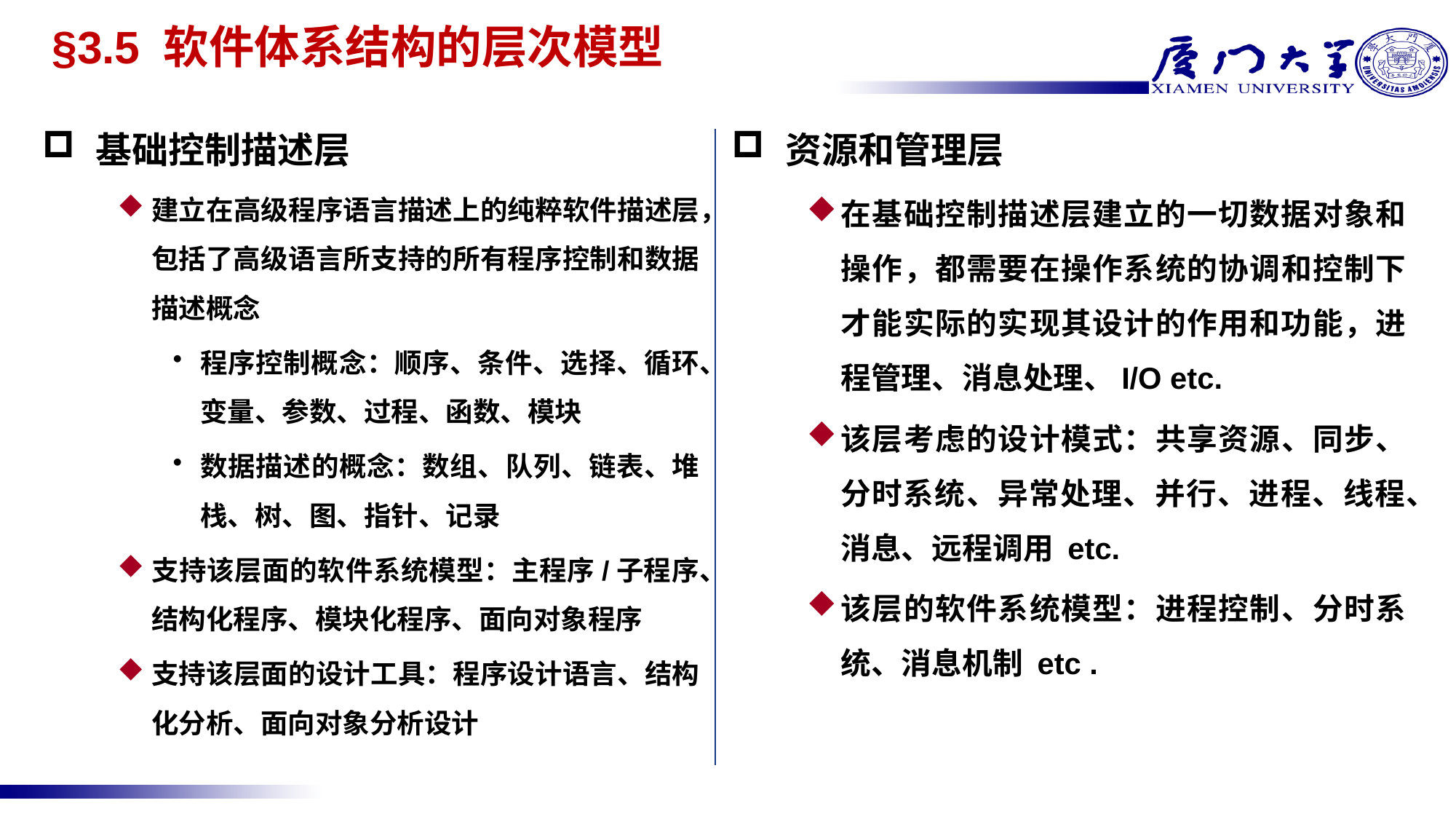

# §3.5 软件体系结构的层次模型
基础控制描述层
建立在高级程序语言描述上的纯粹软件描述层，包括了高级语言所支持的所有程序控制和数据描述概念
程序控制概念：顺序、条件、选择、循环、变量、参数、过程、函数、模块
数据描述的概念：数组、队列、链表、堆栈、树、图、指针、记录
支持该层面的软件系统模型：主程序/子程序、结构化程序、模块化程序、面向对象程序
支持该层面的设计工具：程序设计语言、结构化分析、面向对象分析设计
资源和管理层
在基础控制描述层建立的一切数据对象和操作，都需要在操作系统的协调和控制下才能实际的实现其设计的作用和功能，进程管理、消息处理、I/O etc.
该层考虑的设计模式：共享资源、同步、分时系统、异常处理、并行、进程、线程、消息、远程调用 etc.
该层的软件系统模型：进程控制、分时系统、消息机制 etc .